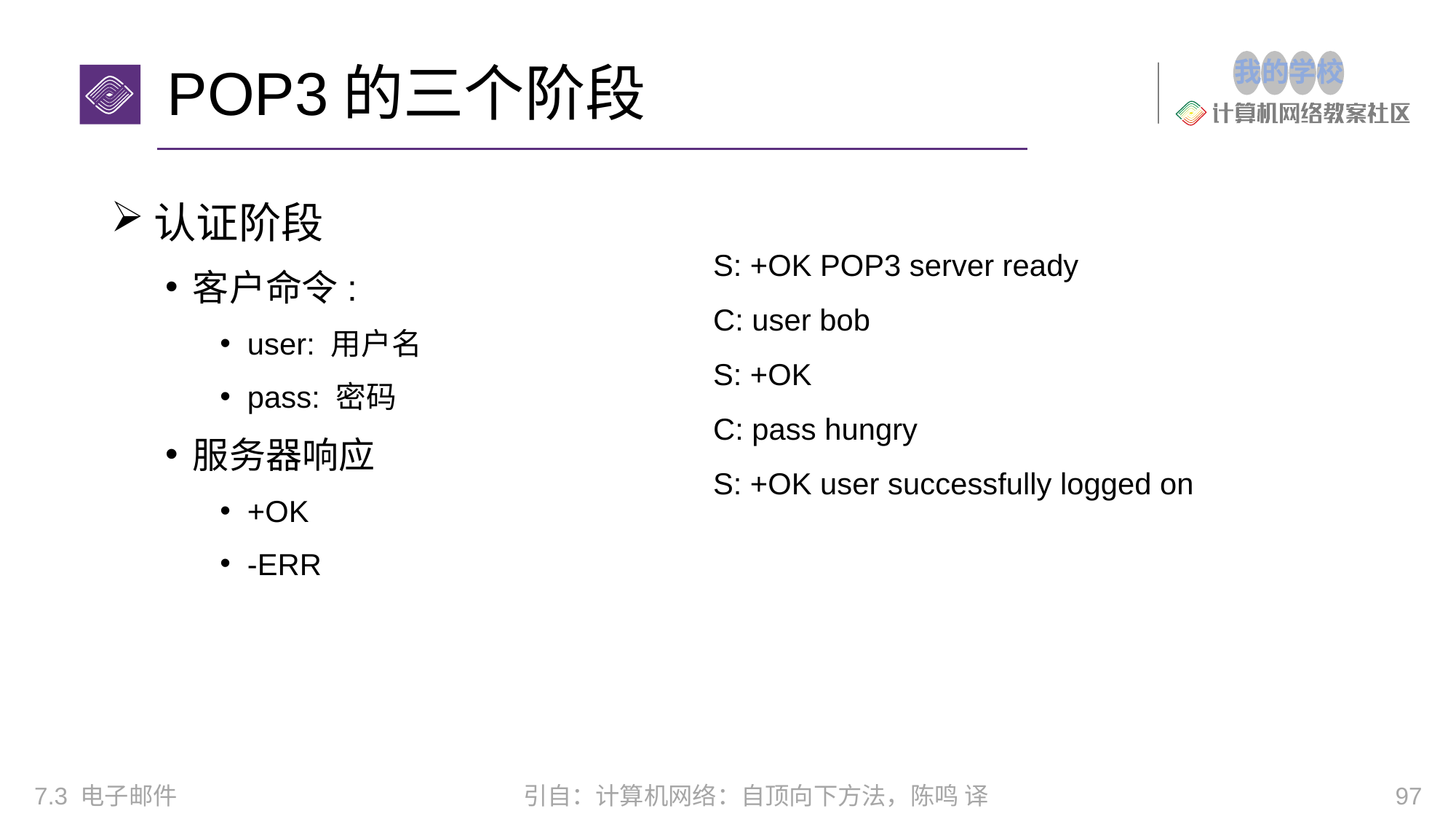

# POP3的三个阶段
认证阶段
客户命令:
user: 用户名
pass: 密码
服务器响应
+OK
-ERR

S: +OK POP3 server ready
C: user bob
S: +OK
C: pass hungry
S: +OK user successfully logged on
引自：计算机网络：自顶向下方法，陈鸣 译
7.3 电子邮件
97